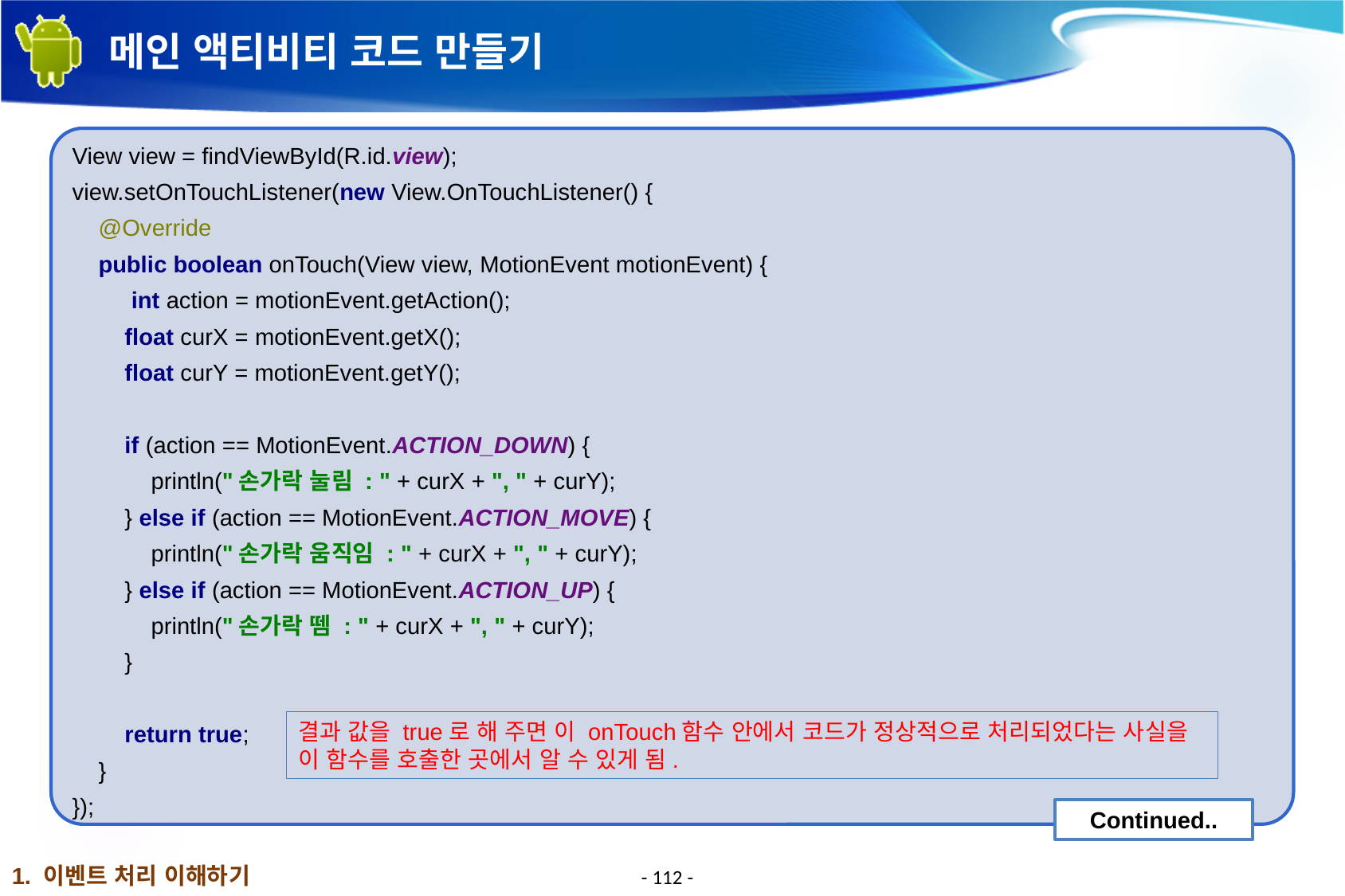

# 메인 액티비티 코드 만들기
View view = findViewById(R.id.view);
view.setOnTouchListener(new View.OnTouchListener() {
    @Override
    public boolean onTouch(View view, MotionEvent motionEvent) {
         int action = motionEvent.getAction();
        float curX = motionEvent.getX();
        float curY = motionEvent.getY();
        if (action == MotionEvent.ACTION_DOWN) {
            println("손가락 눌림 : " + curX + ", " + curY);
        } else if (action == MotionEvent.ACTION_MOVE) {
            println("손가락 움직임 : " + curX + ", " + curY);
        } else if (action == MotionEvent.ACTION_UP) {
            println("손가락 뗌 : " + curX + ", " + curY);
        }
        return true;
    }
});
결과 값을 true로 해 주면 이 onTouch함수 안에서 코드가 정상적으로 처리되었다는 사실을 이 함수를 호출한 곳에서 알 수 있게 됨.
Continued..
1. 이벤트 처리 이해하기